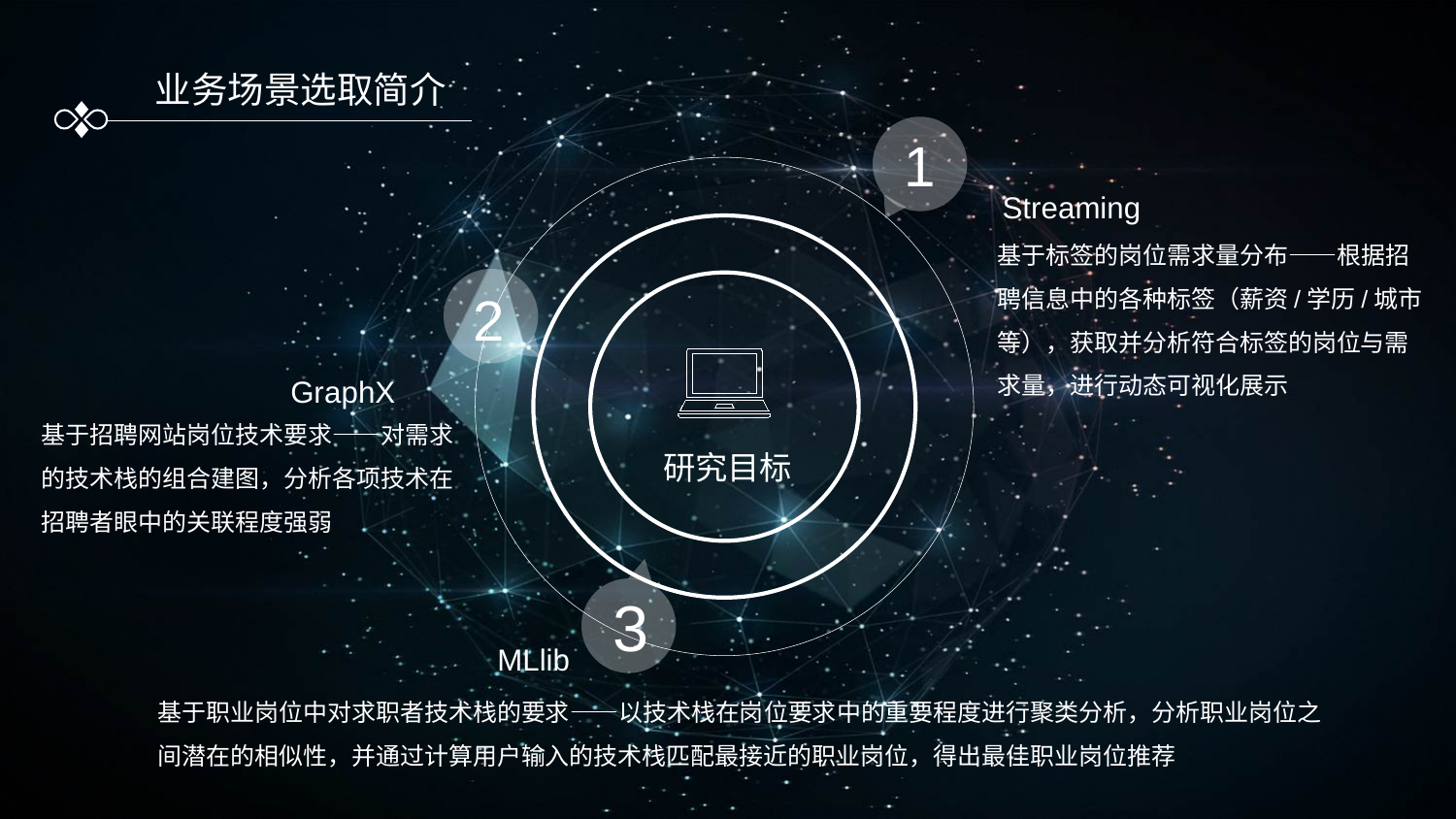

业务场景选取简介

1

Streaming
基于标签的岗位需求量分布——根据招聘信息中的各种标签（薪资/学历/城市等），获取并分析符合标签的岗位与需求量，进行动态可视化展示

研究目标

2
GraphX
基于招聘网站岗位技术要求——对需求的技术栈的组合建图，分析各项技术在招聘者眼中的关联程度强弱

3
MLlib
基于职业岗位中对求职者技术栈的要求——以技术栈在岗位要求中的重要程度进行聚类分析，分析职业岗位之间潜在的相似性，并通过计算用户输入的技术栈匹配最接近的职业岗位，得出最佳职业岗位推荐